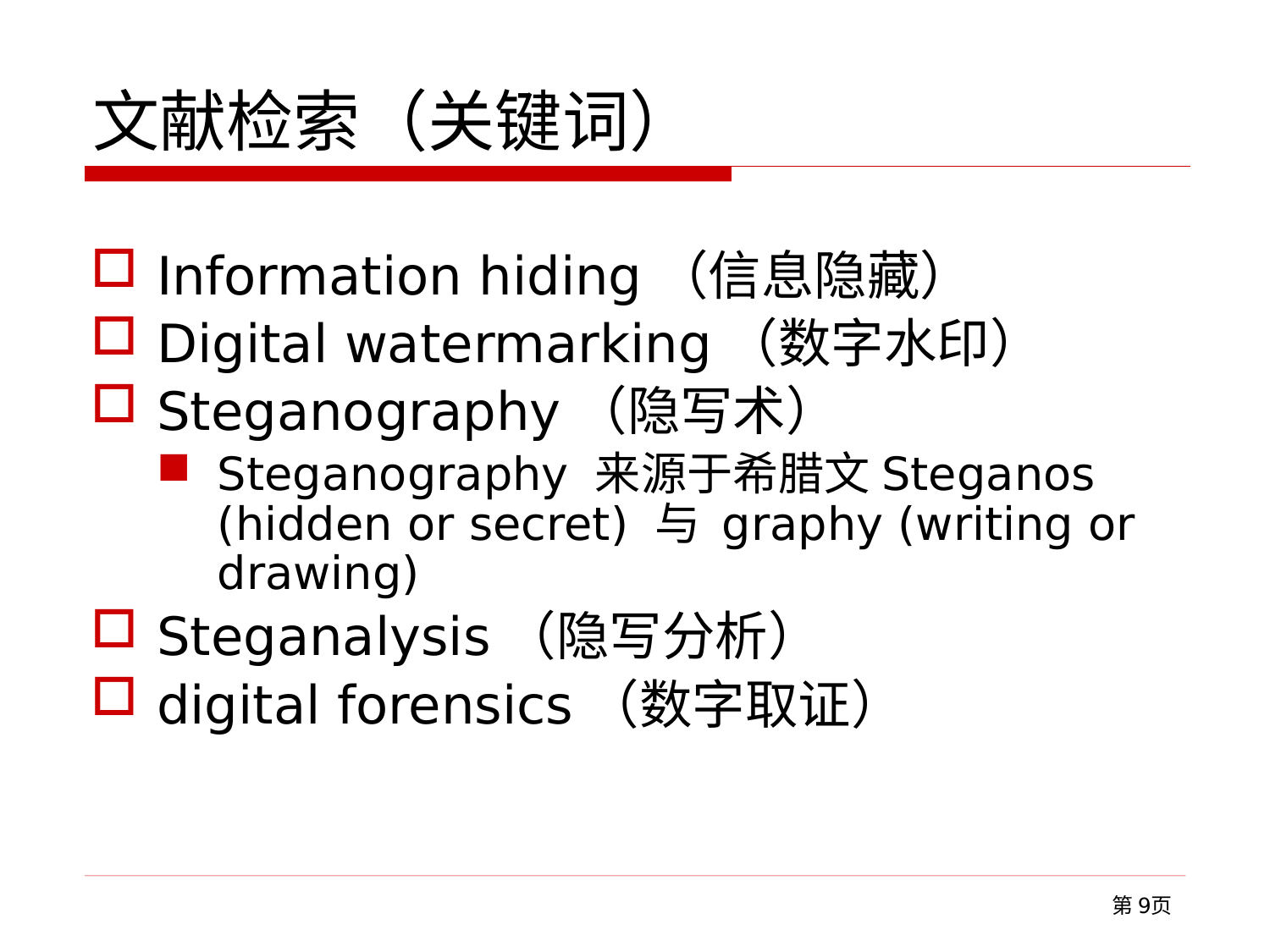

# 文献检索（关键词）
Information hiding（信息隐藏）
Digital watermarking（数字水印）
Steganography（隐写术）
Steganography 来源于希腊文Steganos (hidden or secret) 与 graphy (writing or drawing)
Steganalysis（隐写分析）
digital forensics（数字取证）
9